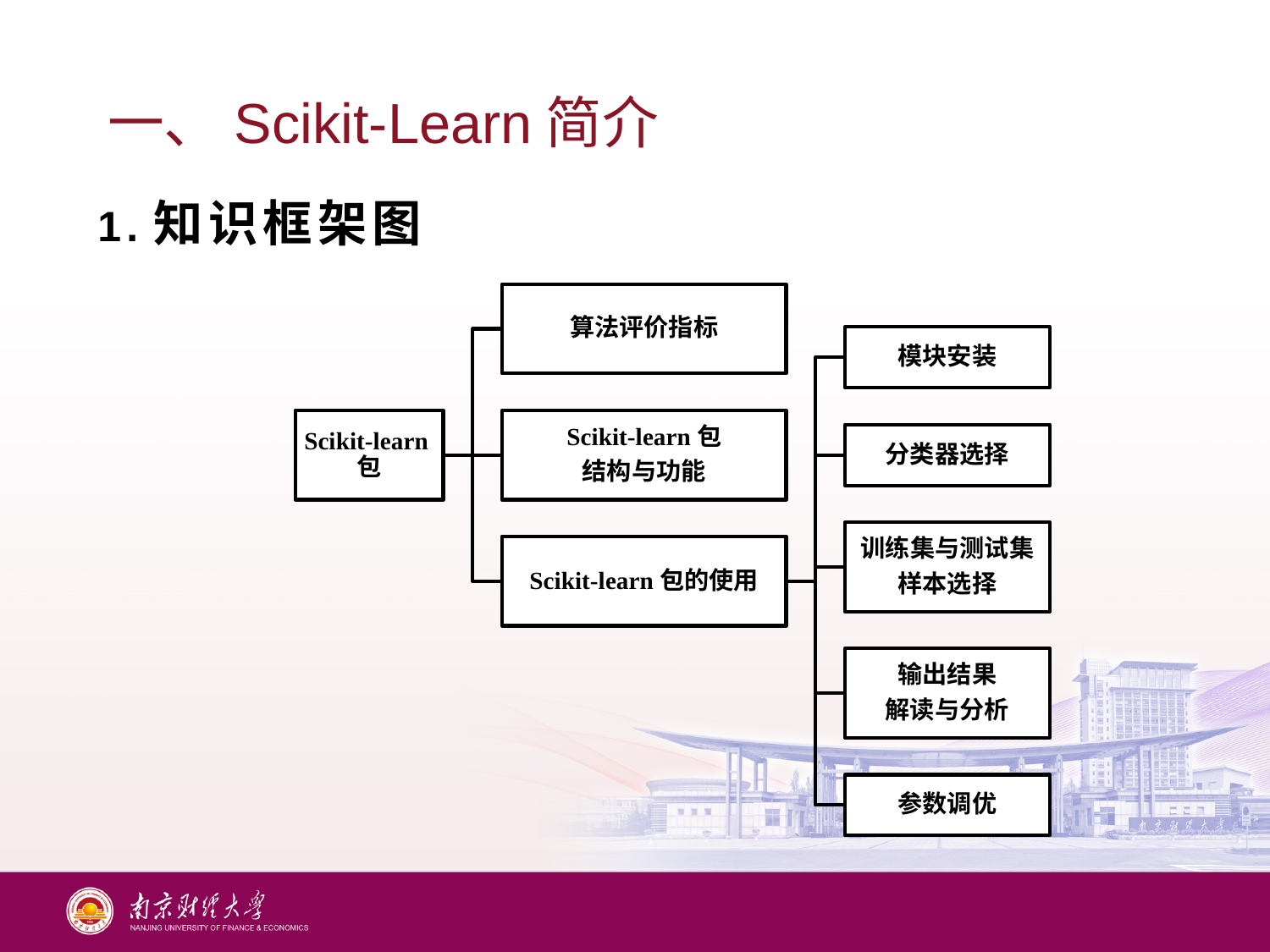

# 一、Scikit-Learn简介
1.知识框架图
Scikit-learn包
算法评价指标
Scikit-learn包
结构与功能
Scikit-learn包的使用
模块安装
分类器选择
训练集与测试集
样本选择
输出结果
解读与分析
参数调优